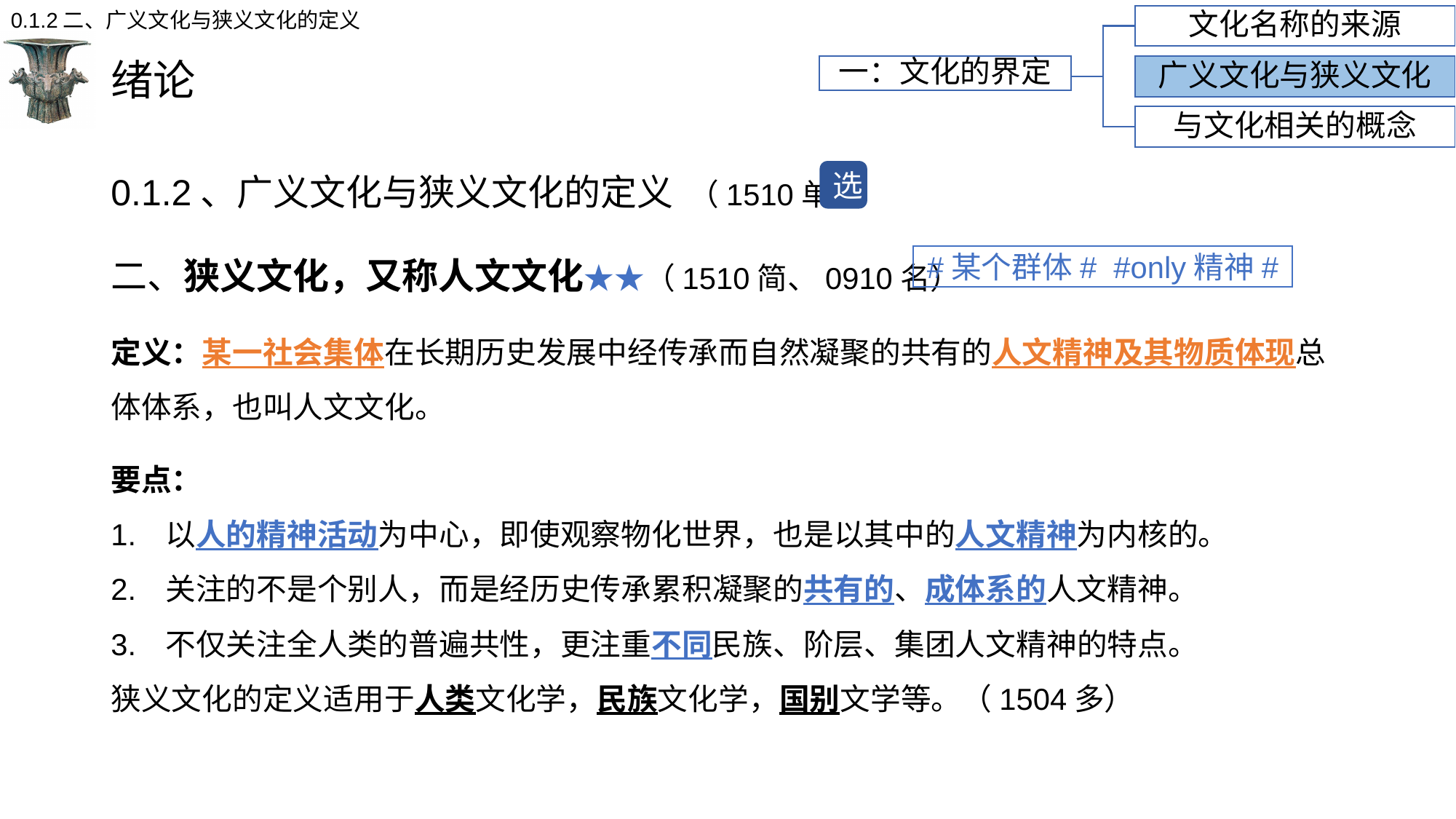

0.1.2二、广义文化与狭义文化的定义
文化名称的来源

# 绪论
一：文化的界定
广义文化与狭义文化

与文化相关的概念
0.1.2、广义文化与狭义文化的定义  （1510单）
二、狭义文化，又称人文文化★★（1510简、0910名）
定义：某一社会集体在长期历史发展中经传承而自然凝聚的共有的人文精神及其物质体现总体体系，也叫人文文化。
要点：
以人的精神活动为中心，即使观察物化世界，也是以其中的人文精神为内核的。
关注的不是个别人，而是经历史传承累积凝聚的共有的、成体系的人文精神。
不仅关注全人类的普遍共性，更注重不同民族、阶层、集团人文精神的特点。
狭义文化的定义适用于人类文化学，民族文化学，国别文学等。（1504多）

选
#某个群体#  #only精神#
36